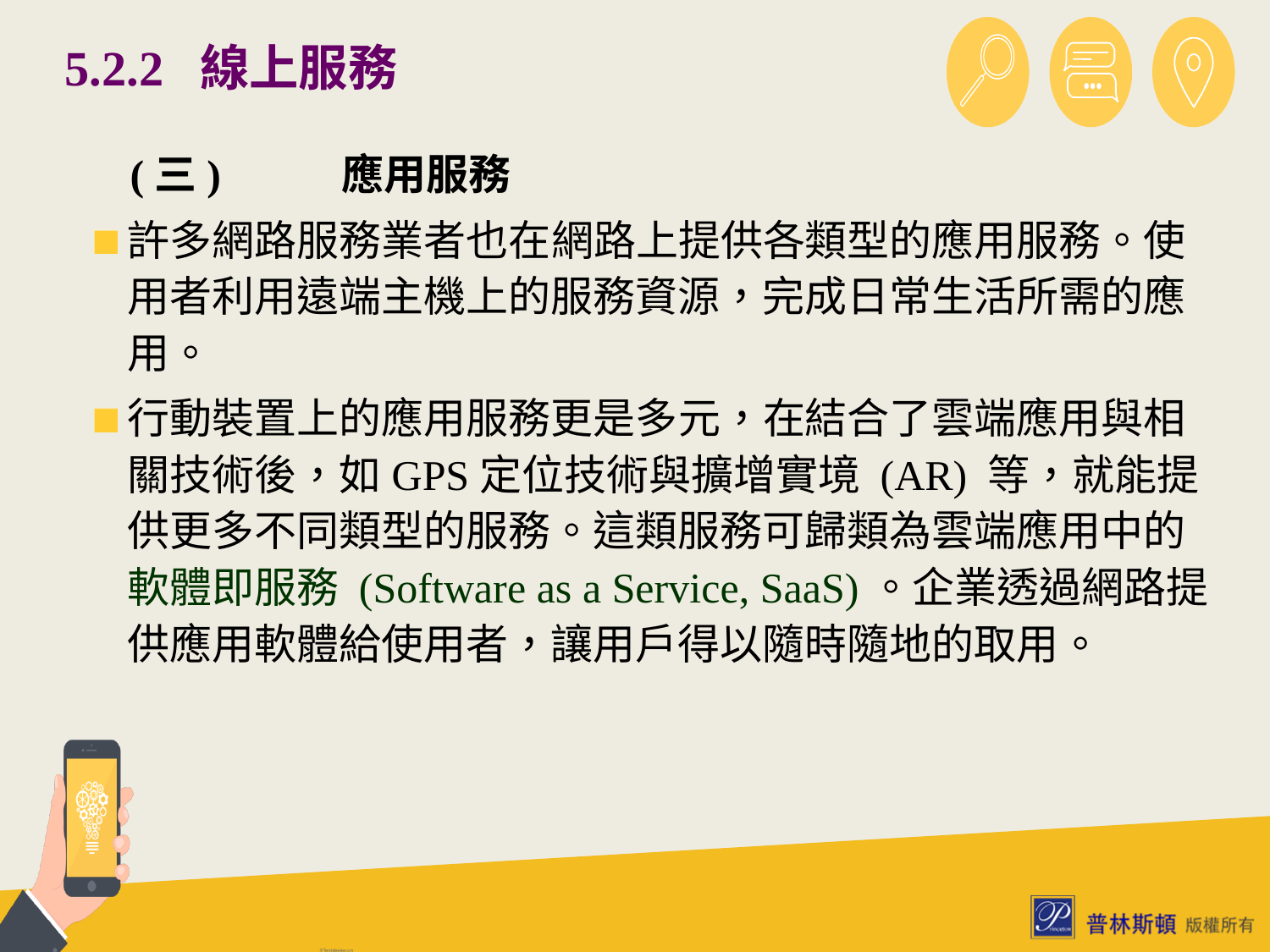

# 5.2.2  線上服務
    (三)	應用服務
許多網路服務業者也在網路上提供各類型的應用服務。使用者利用遠端主機上的服務資源，完成日常生活所需的應用。
行動裝置上的應用服務更是多元，在結合了雲端應用與相關技術後，如GPS定位技術與擴增實境 (AR) 等，就能提供更多不同類型的服務。這類服務可歸類為雲端應用中的軟體即服務 (Software as a Service, SaaS)。企業透過網路提供應用軟體給使用者，讓用戶得以隨時隨地的取用。